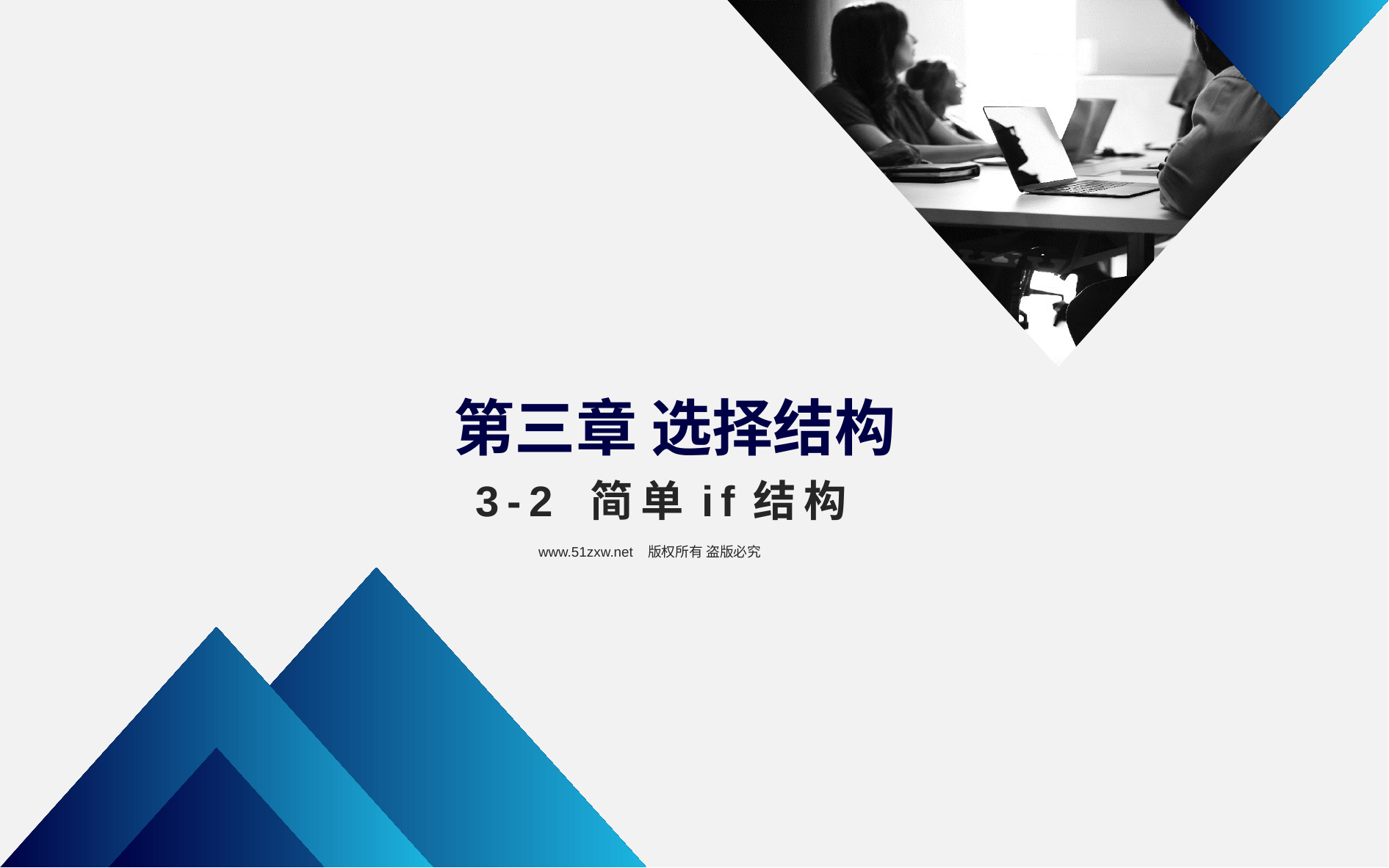

第三章 选择结构
3-2 简单if结构
www.51zxw.net   版权所有 盗版必究